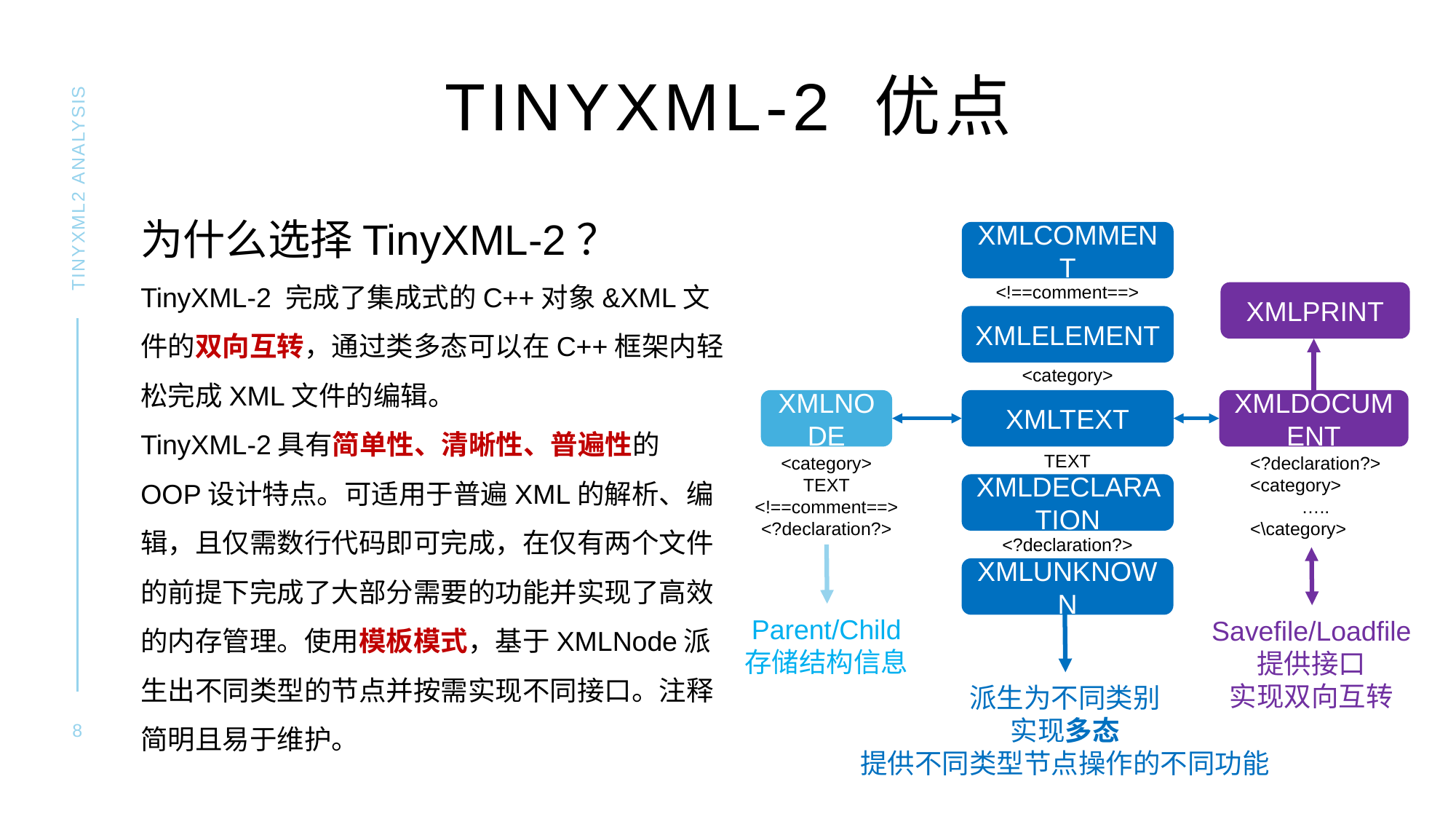

# TINYXML-2 优点
TINYXML2 ANALYSIS
为什么选择TinyXML-2？
TinyXML-2 完成了集成式的C++对象&XML文件的双向互转，通过类多态可以在C++框架内轻松完成XML文件的编辑。
TinyXML-2具有简单性、清晰性、普遍性的OOP设计特点。可适用于普遍XML的解析、编辑，且仅需数行代码即可完成，在仅有两个文件的前提下完成了大部分需要的功能并实现了高效的内存管理。使用模板模式，基于XMLNode派生出不同类型的节点并按需实现不同接口。注释简明且易于维护。
XMLCOMMENT
<!==comment==>
XMLPRINT
XMLELEMENT

<category>
XMLDOCUMENT
XMLNODE
XMLTEXT
TEXT
<category>
TEXT
<!==comment==>
<?declaration?>
<?declaration?>
<category>
…..
<\category>
XMLDECLARATION
<?declaration?>
XMLUNKNOWN
Parent/Child
存储结构信息
Savefile/Loadfile
提供接口
实现双向互转
派生为不同类别
实现多态
提供不同类型节点操作的不同功能
8